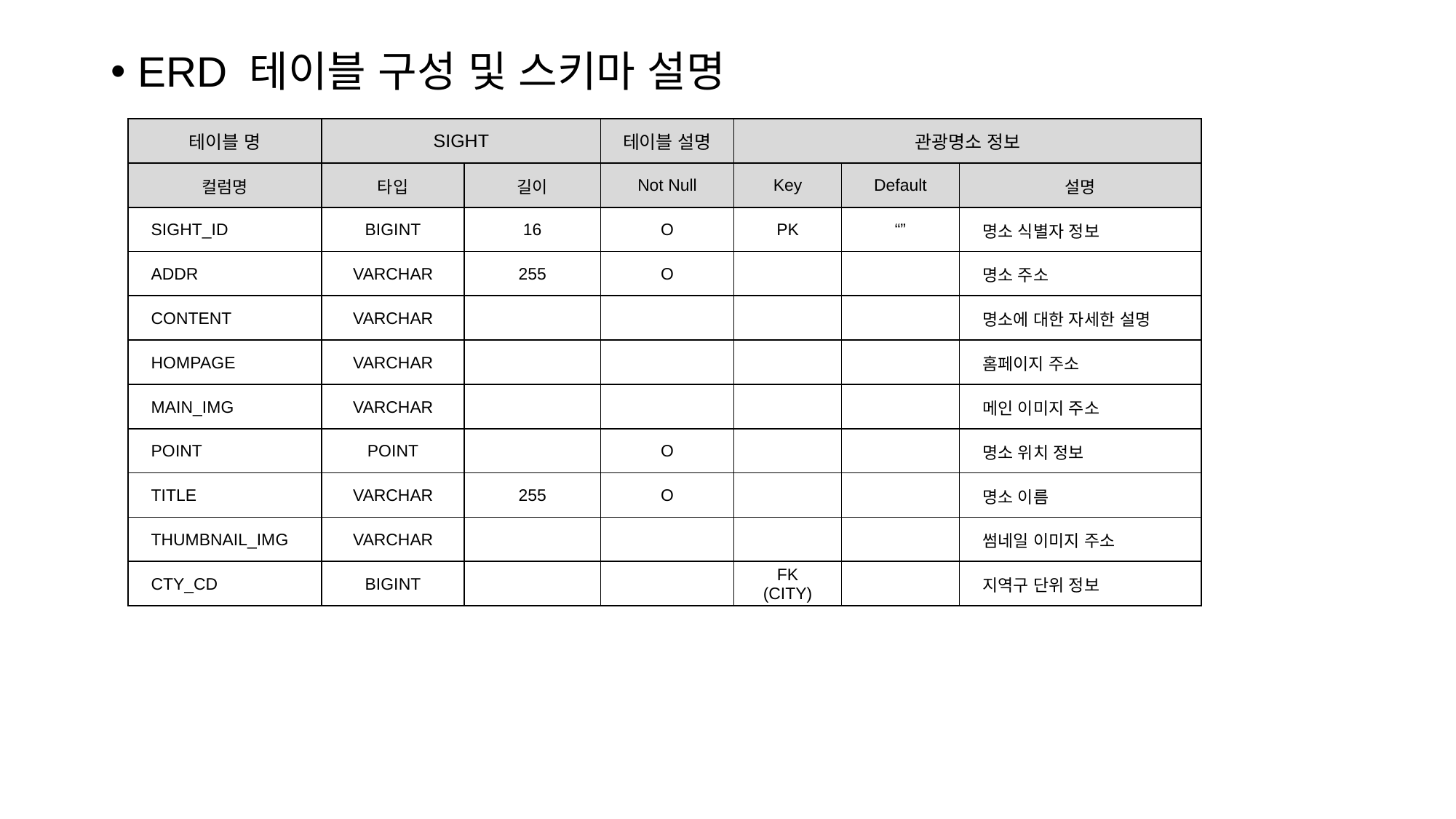

ERD 테이블 구성 및 스키마 설명
| 테이블 명 | SIGHT | URI | 테이블 설명 | 관광명소 정보 |  |  |
| --- | --- | --- | --- | --- | --- | --- |
| 컬럼명 | 타입 | 길이 | Not Null | Key | Default | 설명 |
| SIGHT\_ID | BIGINT | 16 | O | PK | “” | 명소 식별자 정보 |
| ADDR | VARCHAR | 255 | O |  |  | 명소 주소 |
| CONTENT | VARCHAR |  |  |  |  | 명소에 대한 자세한 설명 |
| HOMPAGE | VARCHAR |  |  |  |  | 홈페이지 주소 |
| MAIN\_IMG | VARCHAR |  |  |  |  | 메인 이미지 주소 |
| POINT | POINT |  | O |  |  | 명소 위치 정보 |
| TITLE | VARCHAR | 255 | O |  |  | 명소 이름 |
| THUMBNAIL\_IMG | VARCHAR |  |  |  |  | 썸네일 이미지 주소 |
| CTY\_CD | BIGINT |  |  | FK (CITY) |  | 지역구 단위 정보 |